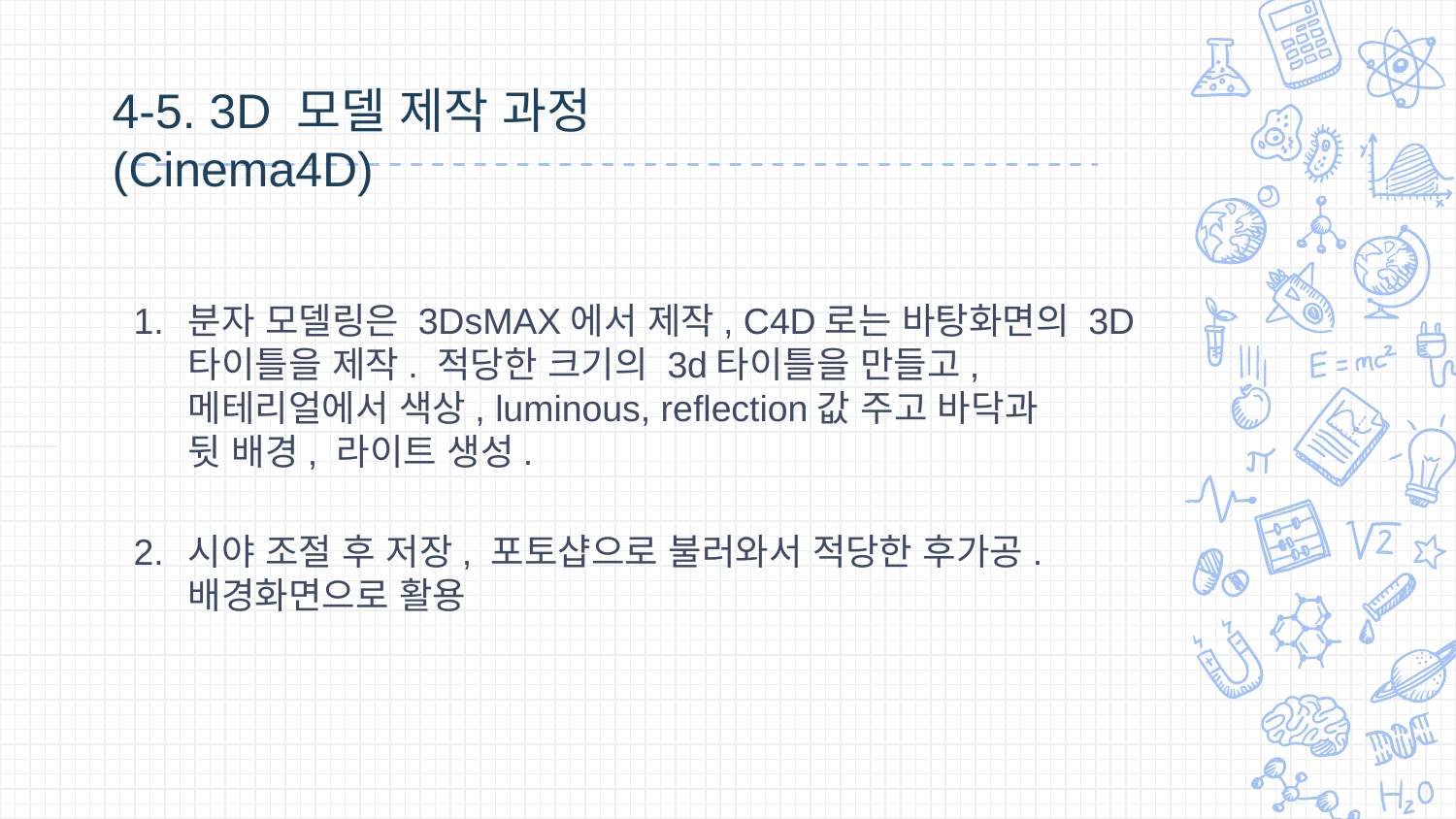

4-5. 3D 모델 제작 과정 (Cinema4D)
분자 모델링은 3DsMAX에서 제작, C4D로는 바탕화면의 3D타이틀을 제작. 적당한 크기의 3d타이틀을 만들고, 메테리얼에서 색상, luminous, reflection값 주고 바닥과
뒷 배경, 라이트 생성.
시야 조절 후 저장, 포토샵으로 불러와서 적당한 후가공. 배경화면으로 활용